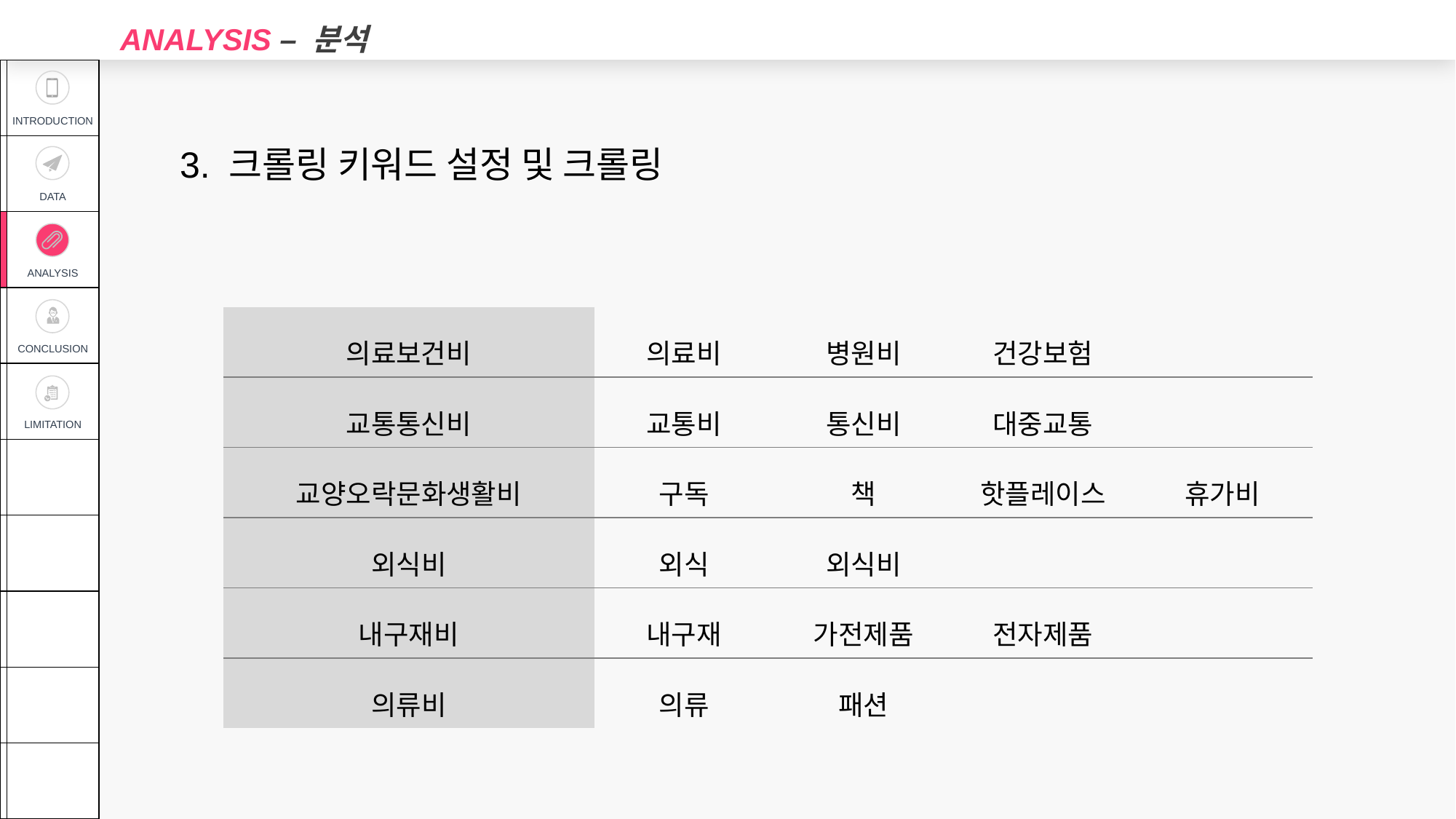

ANALYSIS – 분석
|  | INTRODUCTION |
| --- | --- |
|  | DATA |
|  | ANALYSIS |
|  | CONCLUSION |
|  | LIMITATION |
|  |  |
|  |  |
|  |  |
|  |  |
|  |  |

3. 크롤링 키워드 설정 및 크롤링

| 의료보건비 | 의료비 | 병원비 | 건강보험 |  |
| --- | --- | --- | --- | --- |
| 교통통신비 | 교통비 | 통신비 | 대중교통 |  |
| 교양오락문화생활비 | 구독 | 책 | 핫플레이스 | 휴가비 |
| 외식비 | 외식 | 외식비 |  |  |
| 내구재비 | 내구재 | 가전제품 | 전자제품 |  |
| 의류비 | 의류 | 패션 |  |  |